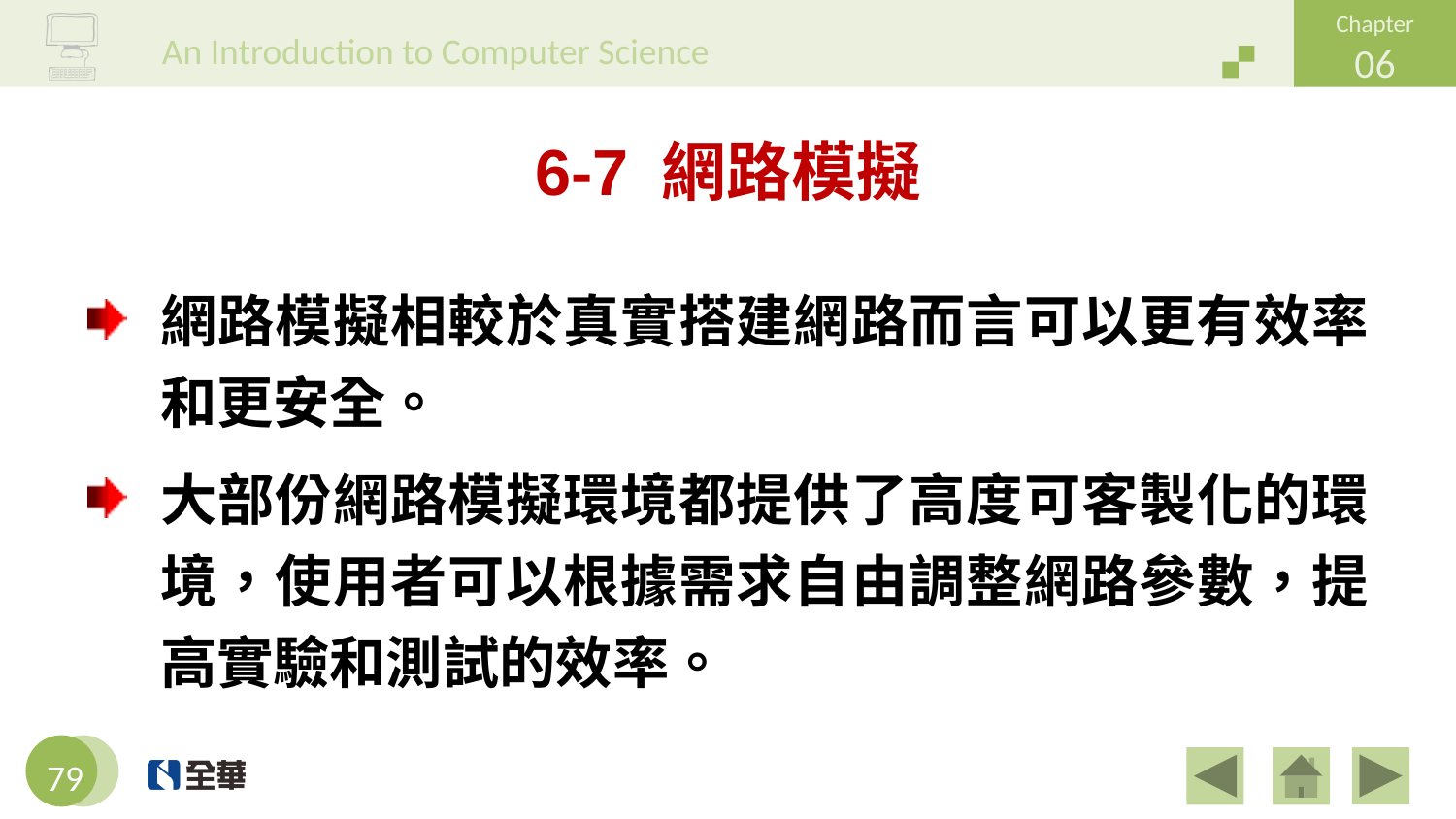

# 6-7 網路模擬
網路模擬相較於真實搭建網路而言可以更有效率和更安全。
大部份網路模擬環境都提供了高度可客製化的環境，使用者可以根據需求自由調整網路參數，提高實驗和測試的效率。